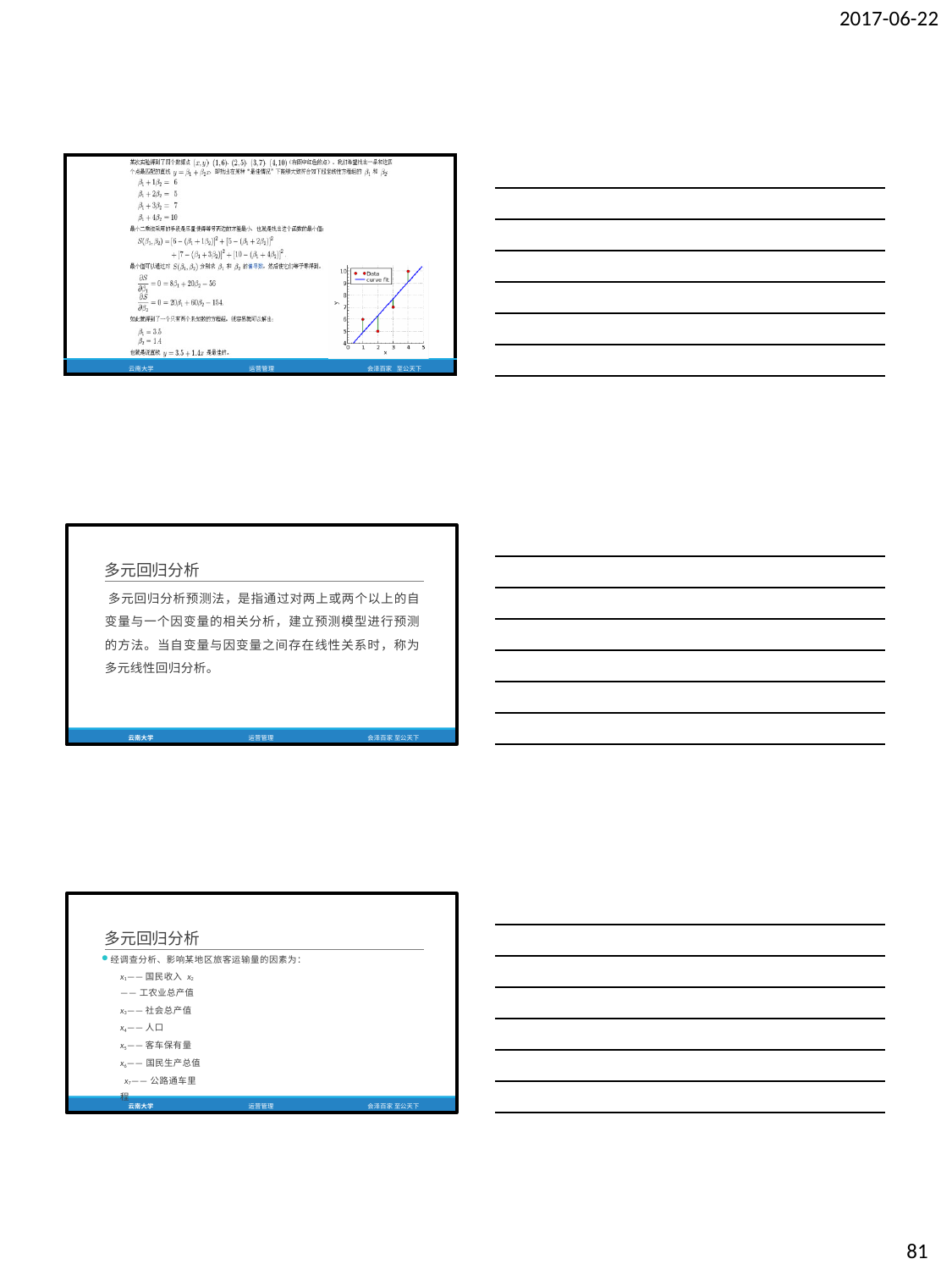

2017-06-22
|  |  |  |  |
| --- | --- | --- | --- |
| 云南大学 | 运营管理 | 会泽百家 | 至公天下 |

多元回归分析
多元回归分析预测法，是指通过对两上或两个以上的自 变量与一个因变量的相关分析，建立预测模型进行预测 的方法。当自变量与因变量之间存在线性关系时，称为 多元线性回归分析。

云南大学
运营管理
会泽百家 至公天下

多元回归分析
经调查分析、影响某地区旅客运输量的因素为：
x1——国民收入 x2——工农业总产值  x3——社会总产值 x4——人口
x5——客车保有量 x6——国民生产总值  x7——公路通车里程

云南大学
运营管理
会泽百家 至公天下

81